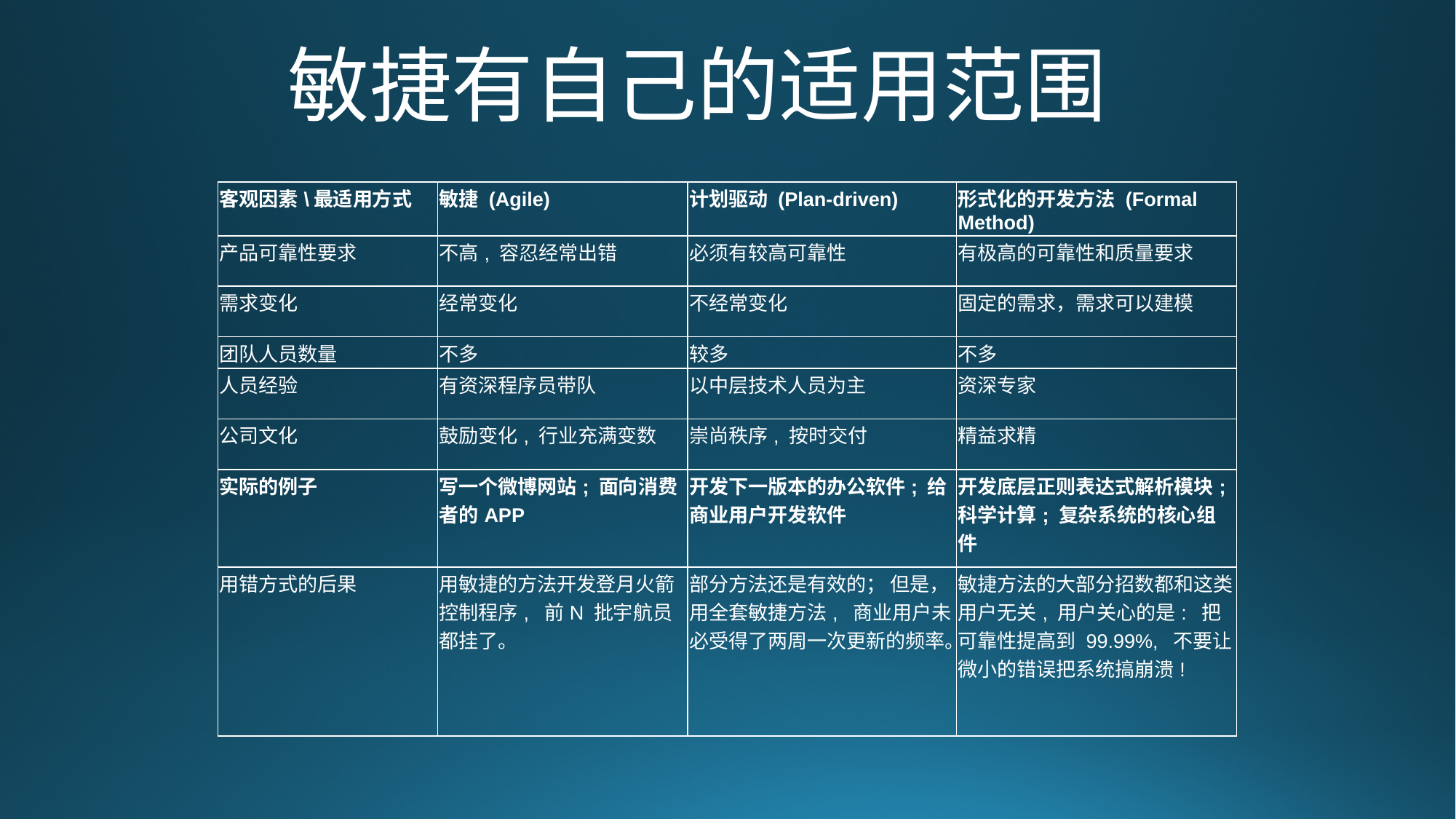

# 敏捷有自己的适用范围
| 客观因素\最适用方式 | 敏捷 (Agile) | 计划驱动 (Plan-driven) | 形式化的开发方法 (Formal Method) |
| --- | --- | --- | --- |
| 产品可靠性要求 | 不高, 容忍经常出错 | 必须有较高可靠性 | 有极高的可靠性和质量要求 |
| 需求变化 | 经常变化 | 不经常变化 | 固定的需求，需求可以建模 |
| 团队人员数量 | 不多 | 较多 | 不多 |
| 人员经验 | 有资深程序员带队 | 以中层技术人员为主 | 资深专家 |
| 公司文化 | 鼓励变化, 行业充满变数 | 崇尚秩序, 按时交付 | 精益求精 |
| 实际的例子 | 写一个微博网站; 面向消费者的APP | 开发下一版本的办公软件; 给商业用户开发软件 | 开发底层正则表达式解析模块; 科学计算; 复杂系统的核心组件 |
| 用错方式的后果 | 用敏捷的方法开发登月火箭控制程序,  前N 批宇航员都挂了。 | 部分方法还是有效的； 但是，用全套敏捷方法,  商业用户未必受得了两周一次更新的频率。 | 敏捷方法的大部分招数都和这类用户无关, 用户关心的是:  把可靠性提高到 99.99%,  不要让微小的错误把系统搞崩溃! |